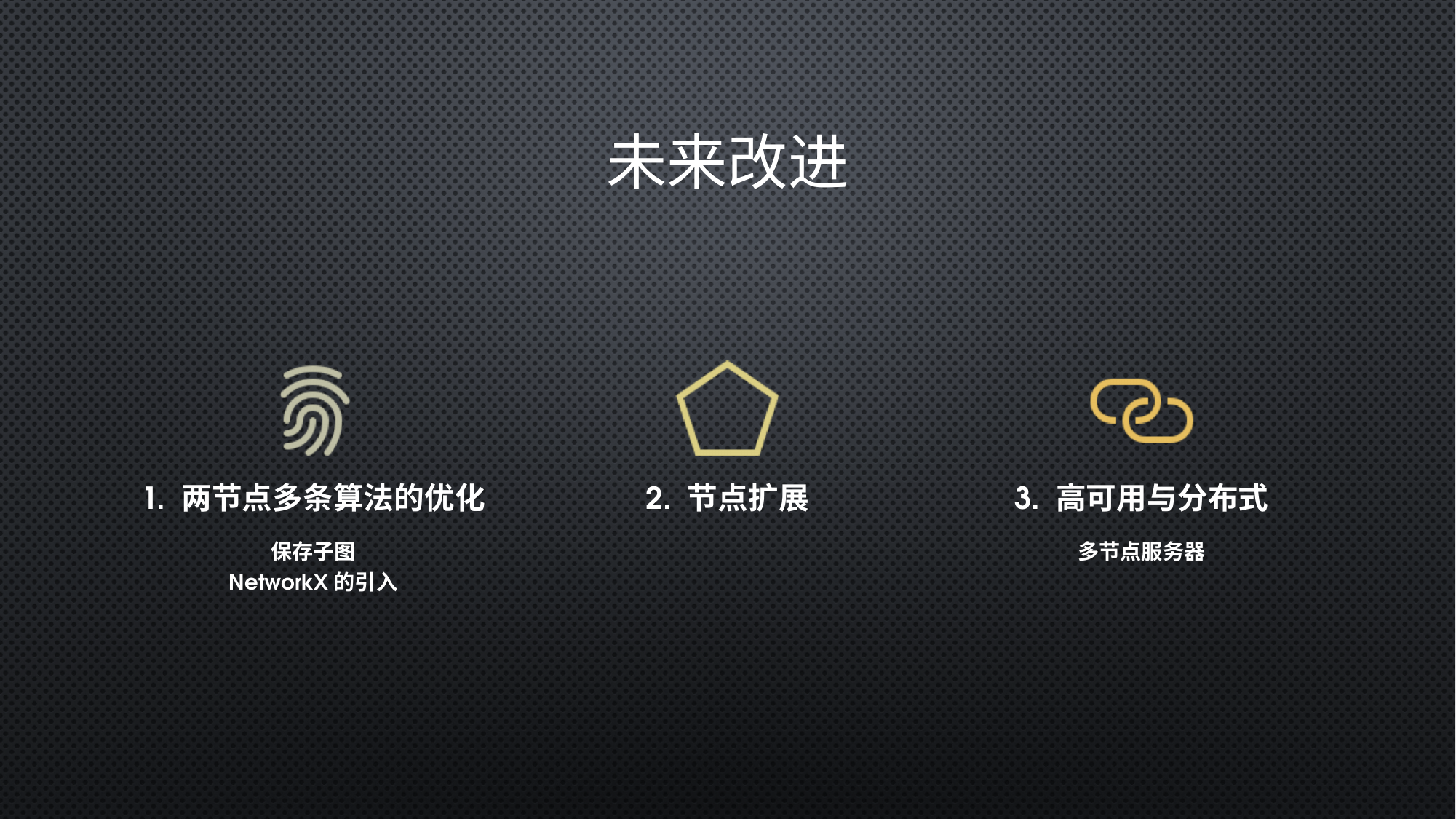

# 未来改进
1. 两节点多条算法的优化
保存子图
NetworkX的引入
2. 节点扩展
3. 高可用与分布式
多节点服务器